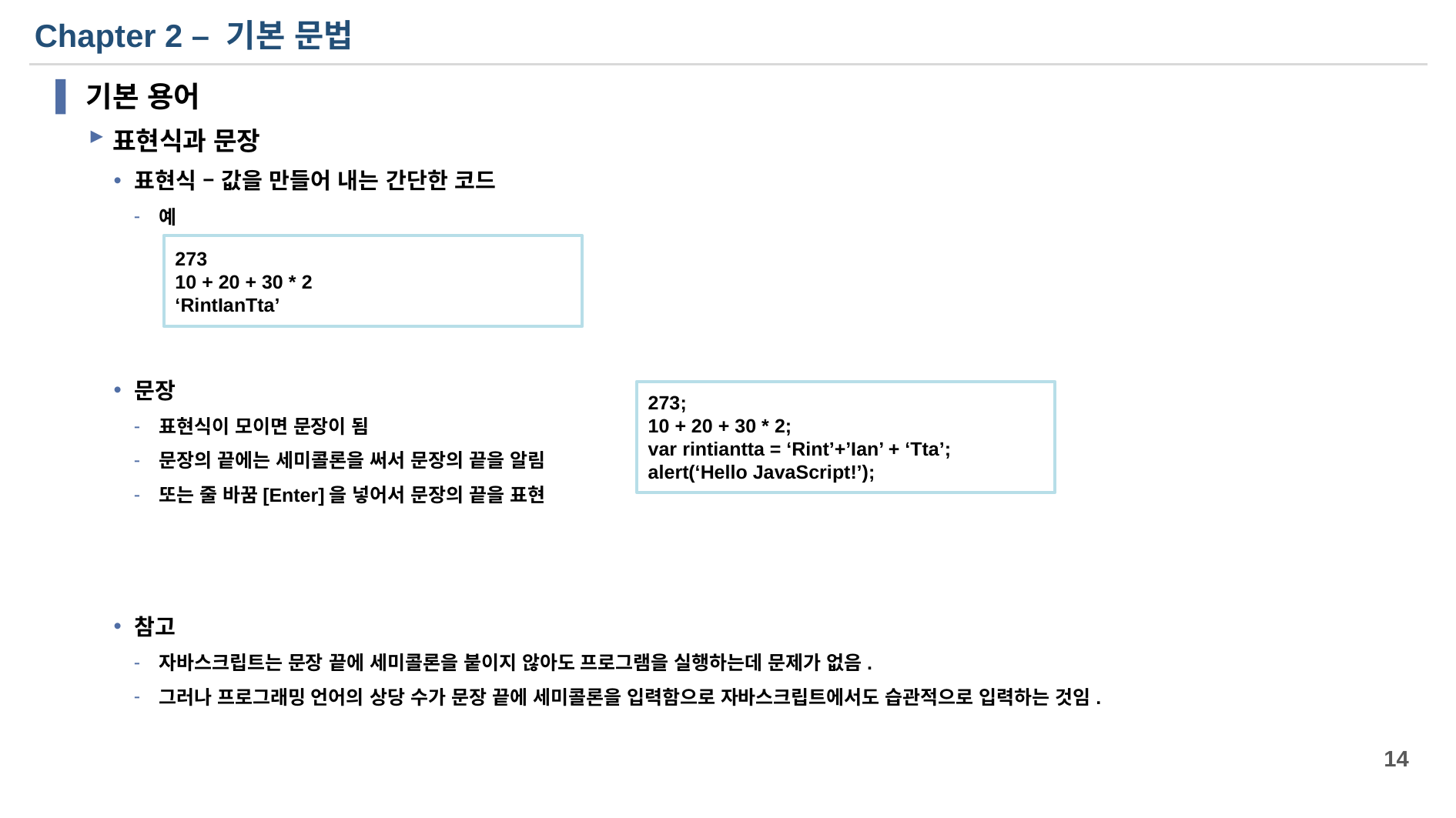

# Chapter 2 – 기본 문법
기본 용어
표현식과 문장
표현식 – 값을 만들어 내는 간단한 코드
예

문장
표현식이 모이면 문장이 됨
문장의 끝에는 세미콜론을 써서 문장의 끝을 알림
또는 줄 바꿈[Enter]을 넣어서 문장의 끝을 표현

참고
자바스크립트는 문장 끝에 세미콜론을 붙이지 않아도 프로그램을 실행하는데 문제가 없음.
그러나 프로그래밍 언어의 상당 수가 문장 끝에 세미콜론을 입력함으로 자바스크립트에서도 습관적으로 입력하는 것임.

273
10 + 20 + 30 * 2
‘RintIanTta’
273;
10 + 20 + 30 * 2;
var rintiantta = ‘Rint’+’Ian’ + ‘Tta’;
alert(‘Hello JavaScript!’);
14